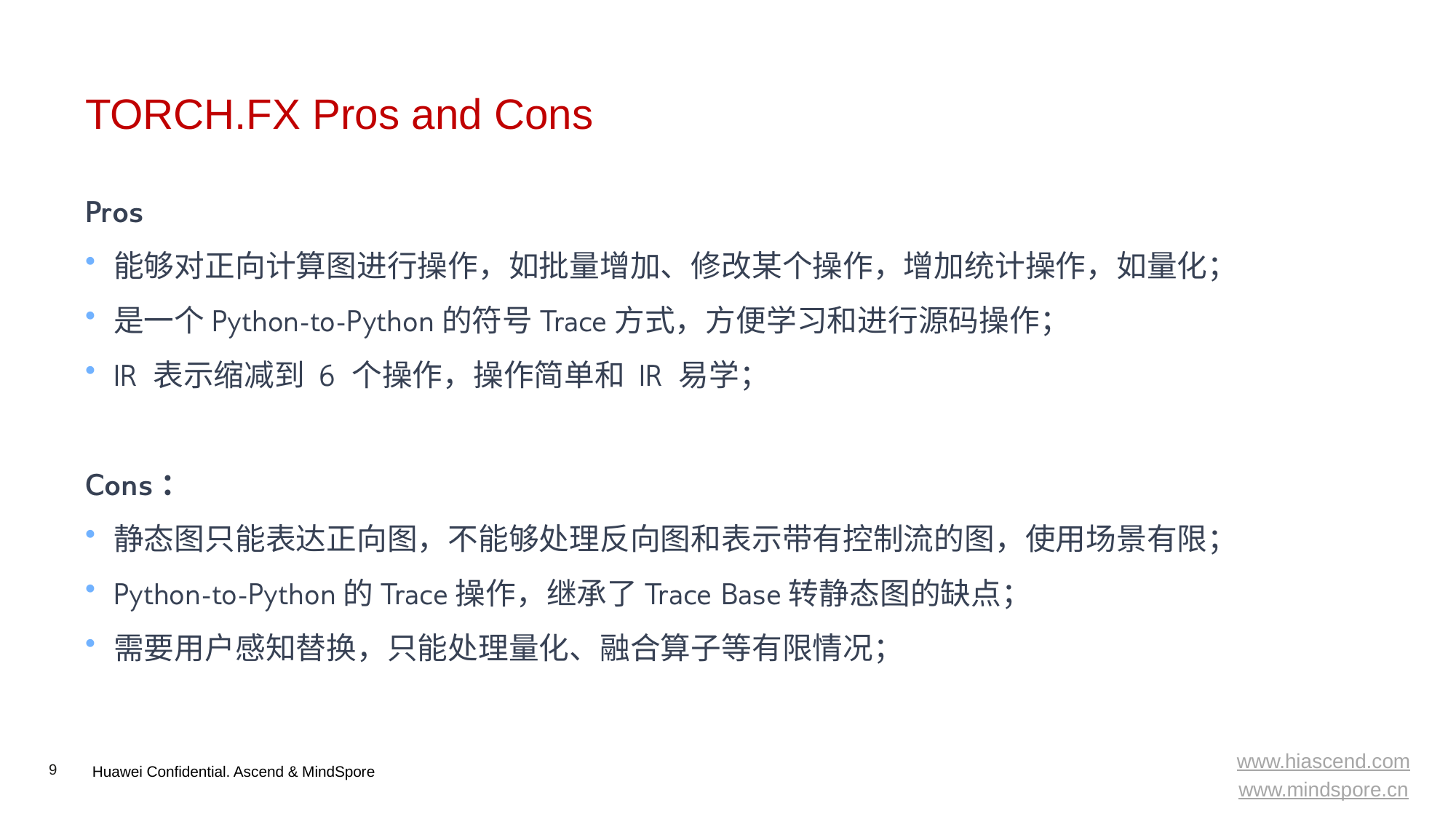

# TORCH.FX Pros and Cons
Pros
能够对正向计算图进行操作，如批量增加、修改某个操作，增加统计操作，如量化；
是一个Python-to-Python的符号Trace方式，方便学习和进行源码操作；
IR 表示缩减到 6 个操作，操作简单和 IR 易学；

Cons：
静态图只能表达正向图，不能够处理反向图和表示带有控制流的图，使用场景有限；
Python-to-Python的Trace操作，继承了Trace Base转静态图的缺点；
需要用户感知替换，只能处理量化、融合算子等有限情况；